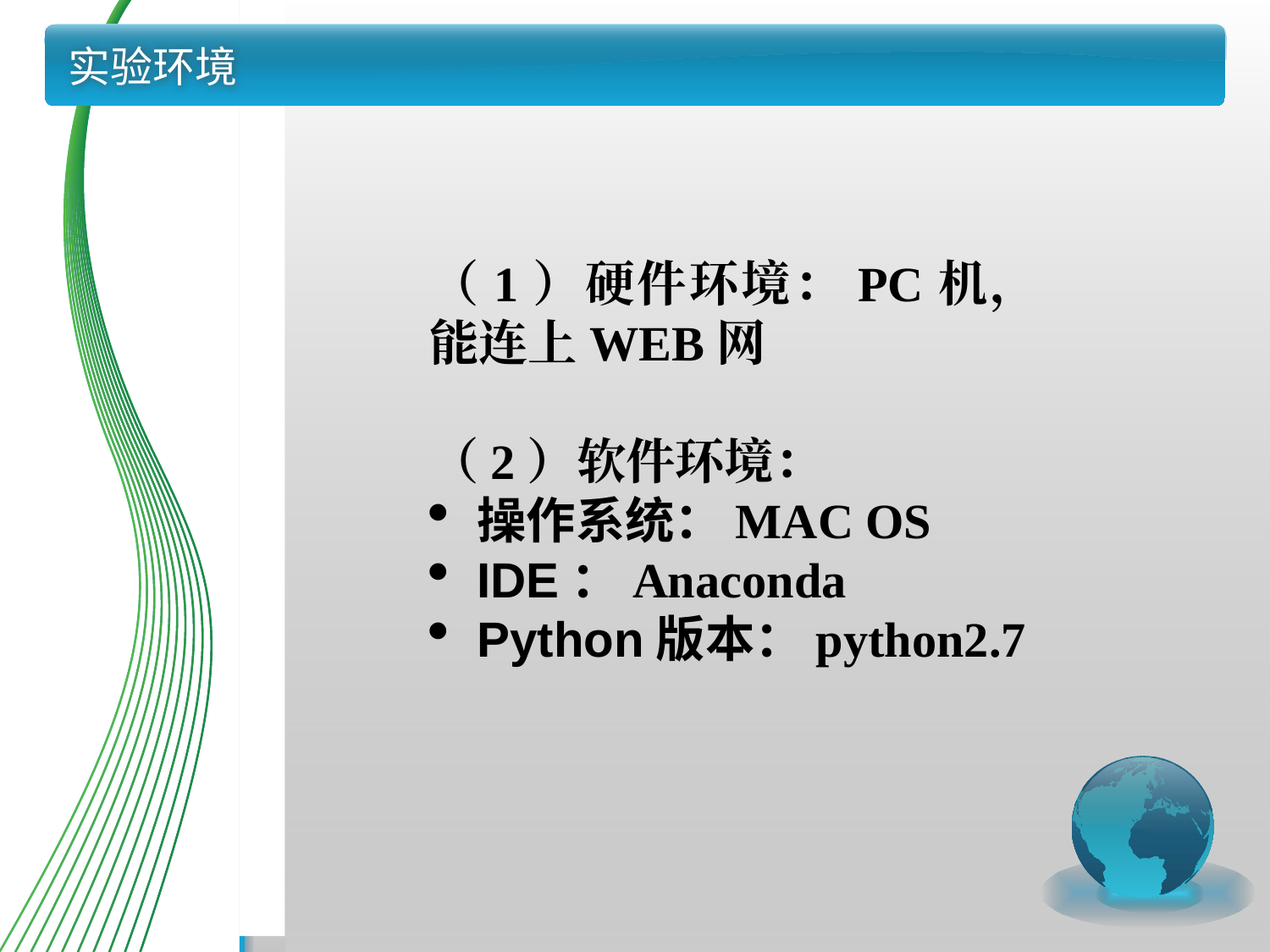

# 实验环境
（1）硬件环境：PC机，能连上WEB网

（2）软件环境：
操作系统：MAC OS
IDE：Anaconda
Python版本：python2.7